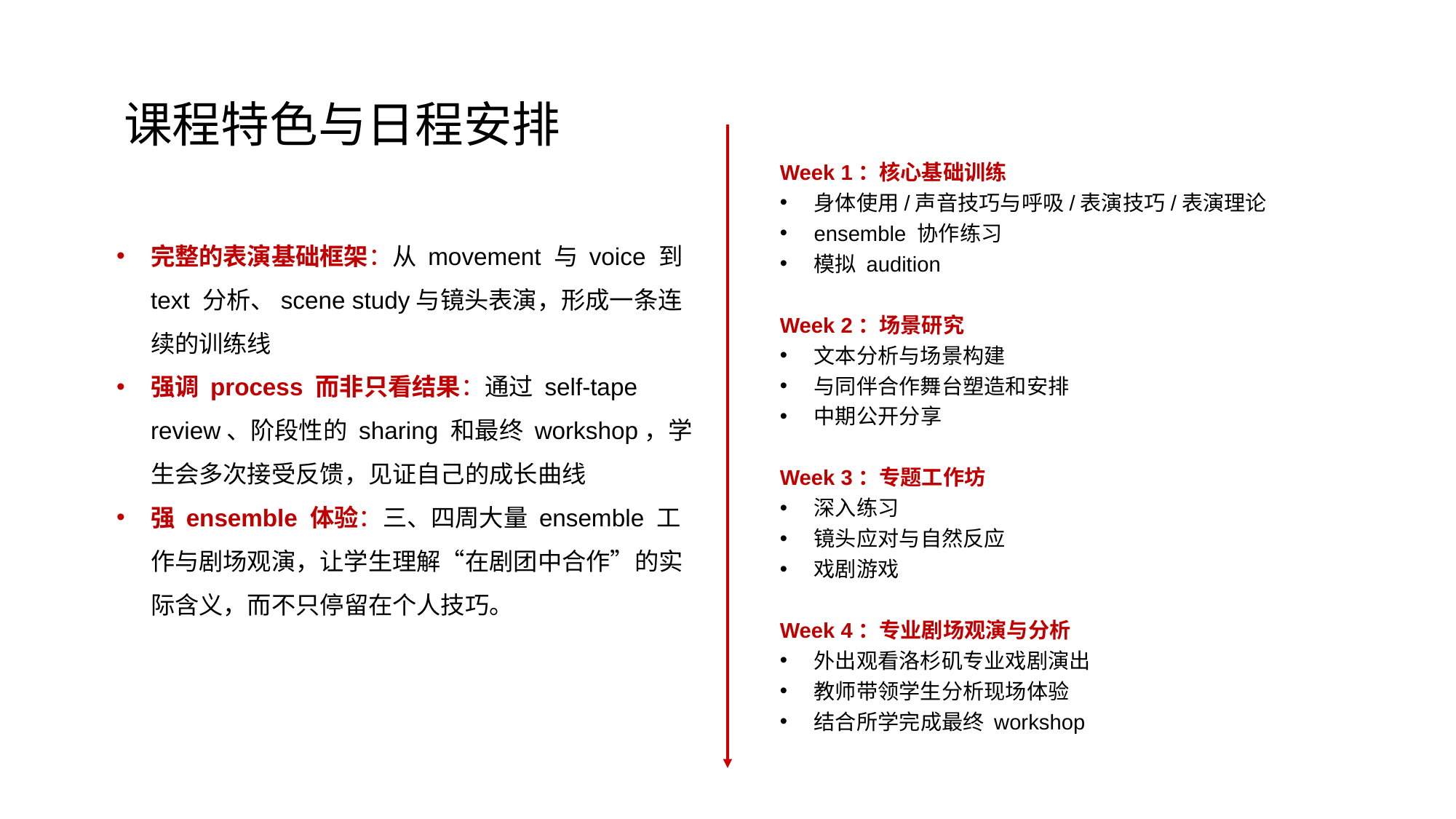

课程特色与日程安排
Week 1：核心基础训练
身体使用/声音技巧与呼吸/表演技巧/表演理论
ensemble 协作练习
模拟 audition

Week 2：场景研究
文本分析与场景构建
与同伴合作舞台塑造和安排
中期公开分享

Week 3：专题工作坊
深入练习
镜头应对与自然反应
戏剧游戏

Week 4：专业剧场观演与分析
外出观看洛杉矶专业戏剧演出
教师带领学生分析现场体验
结合所学完成最终 workshop
完整的表演基础框架：从 movement 与 voice 到 text 分析、scene study与镜头表演，形成一条连续的训练线
强调 process 而非只看结果：通过 self-tape review、阶段性的 sharing 和最终 workshop，学生会多次接受反馈，见证自己的成长曲线
强 ensemble 体验：三、四周大量 ensemble 工作与剧场观演，让学生理解“在剧团中合作”的实际含义，而不只停留在个人技巧。